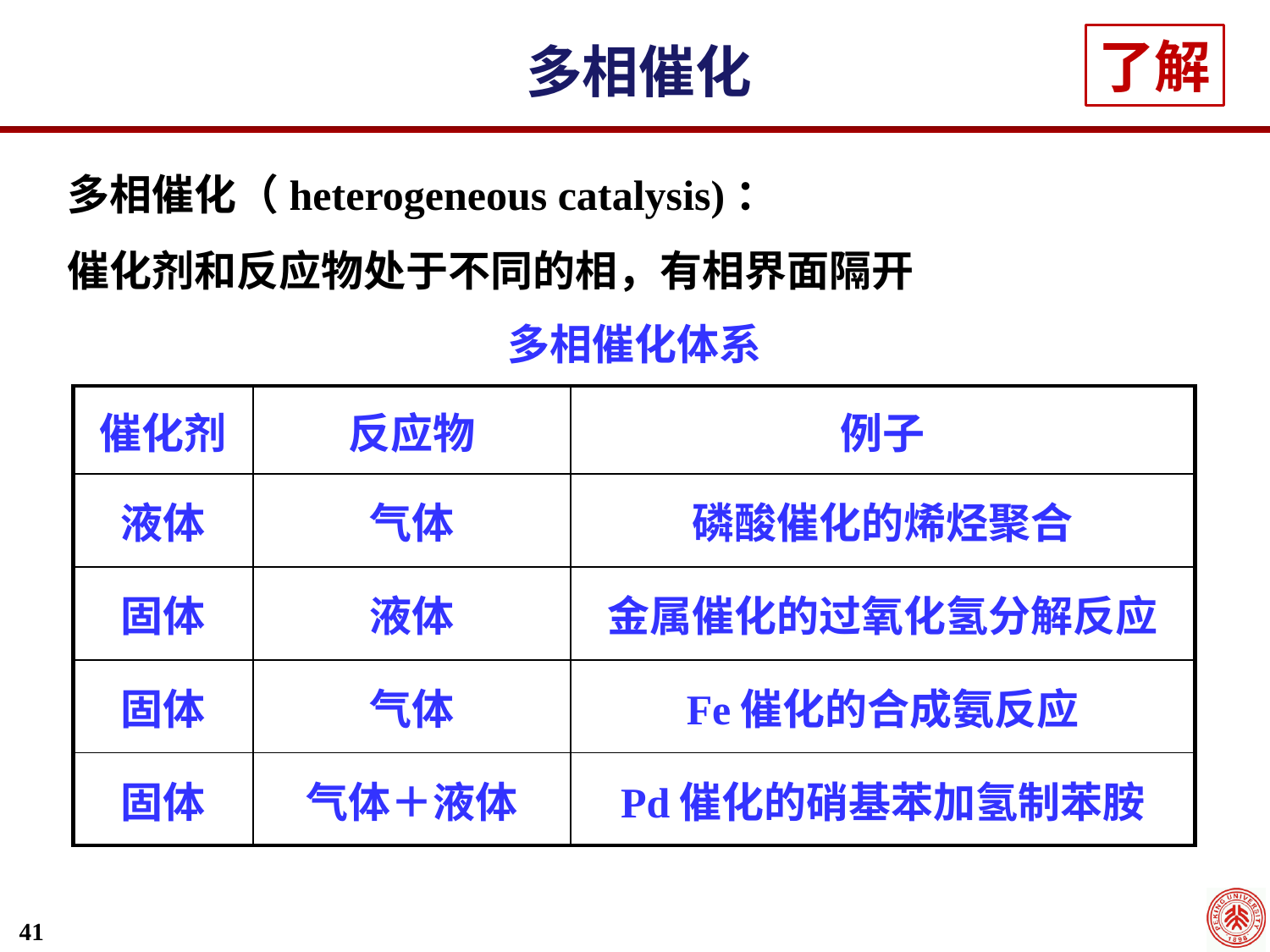

多相催化
了解

多相催化（heterogeneous catalysis)：
催化剂和反应物处于不同的相，有相界面隔开
多相催化体系
| 催化剂 | 反应物 | 例子 |
| --- | --- | --- |
| 液体 | 气体 | 磷酸催化的烯烃聚合 |
| 固体 | 液体 | 金属催化的过氧化氢分解反应 |
| 固体 | 气体 | Fe催化的合成氨反应 |
| 固体 | 气体＋液体 | Pd催化的硝基苯加氢制苯胺 |
41